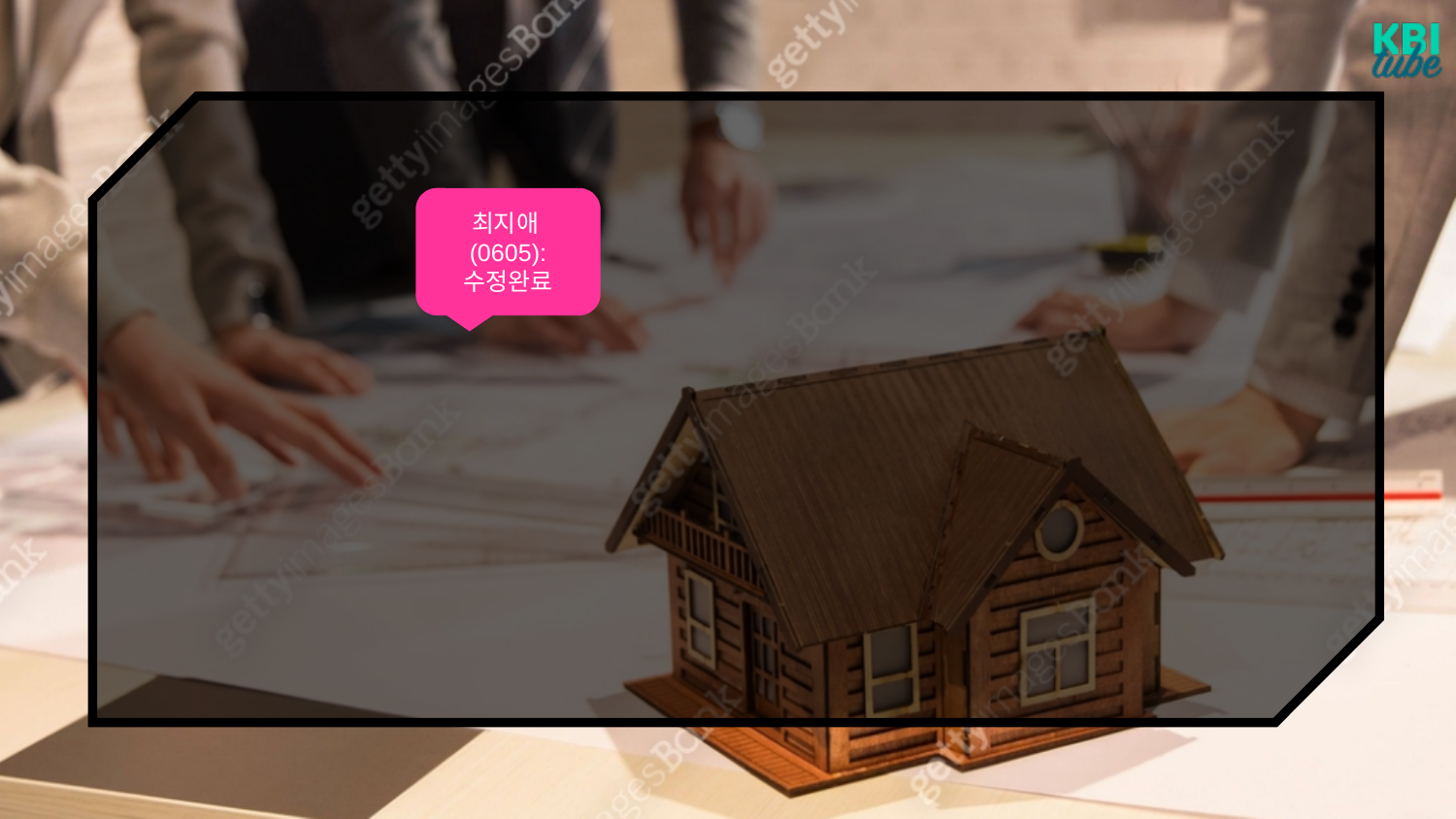

01_02
본학습

BGM+모션그래픽

소주제 1 간지
최지애(0605): 수정완료
지역주택조합 가입 시 유의할 점
#